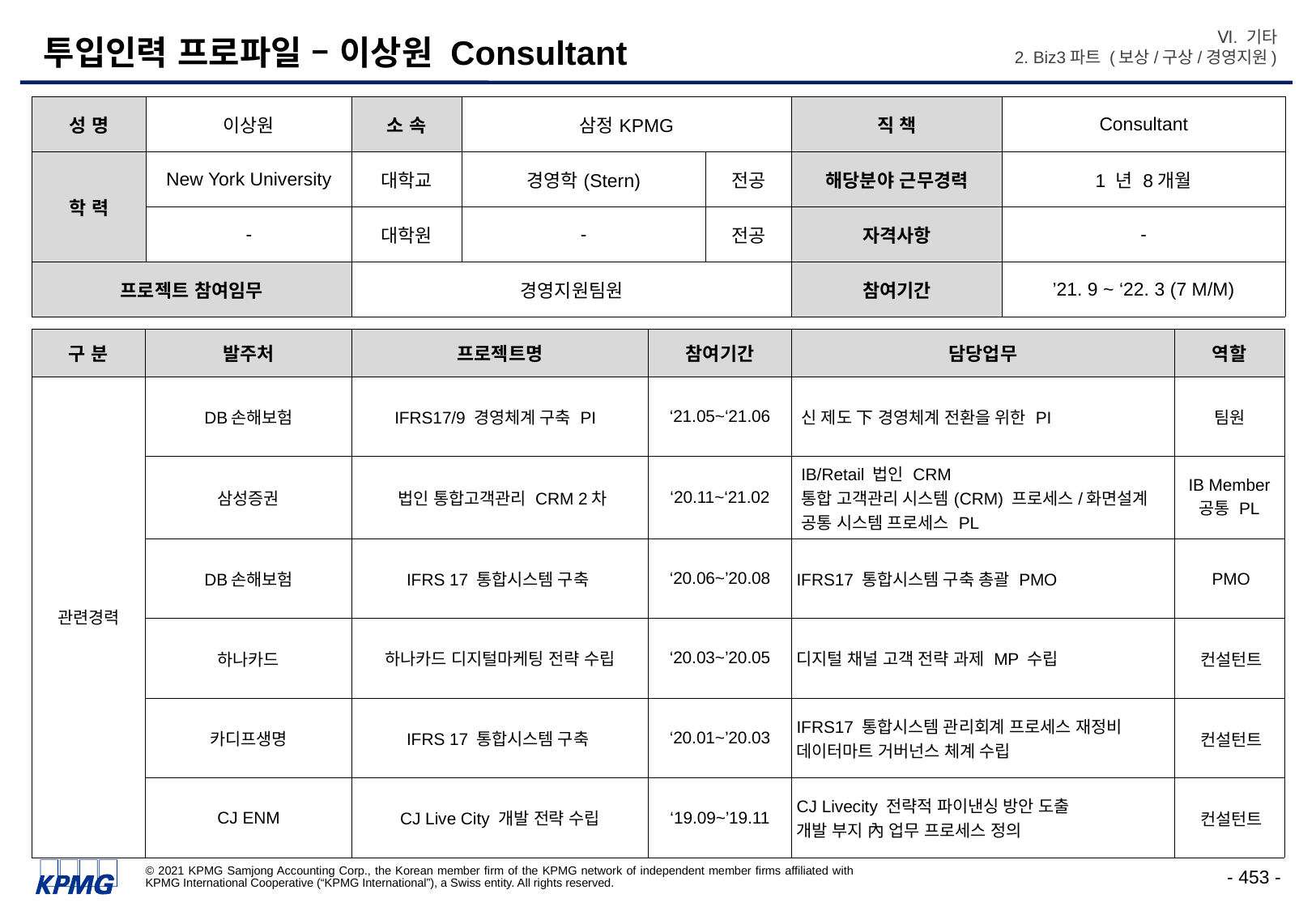

Ⅵ. 기타
2. Biz3파트 (보상/구상/경영지원)
# 투입인력 프로파일 – 이상원 Consultant
| 성 명 | 이상원 | 소 속 | 삼정KPMG |  | 직 책 | Consultant |
| --- | --- | --- | --- | --- | --- | --- |
| 학 력 | New York University | 대학교 | 경영학(Stern) | 전공 | 해당분야 근무경력 | 1 년 8개월 |
|  | - | 대학원 | - | 전공 | 자격사항 | - |
| 프로젝트 참여임무 |  | 경영지원팀원 |  |  | 참여기간 | ’21. 9 ~ ‘22. 3 (7 M/M) |
| 구 분 | 발주처 | 프로젝트명 | 참여기간 | 담당업무 | 역할 |
| --- | --- | --- | --- | --- | --- |
| 관련경력 | DB손해보험 | IFRS17/9 경영체계 구축 PI | ‘21.05~‘21.06 | 신 제도 下 경영체계 전환을 위한 PI | 팀원 |
|  | 삼성증권 | 법인 통합고객관리 CRM 2차 | ‘20.11~‘21.02 | IB/Retail 법인 CRM 통합 고객관리 시스템(CRM) 프로세스/화면설계 공통 시스템 프로세스 PL | IB Member 공통 PL |
|  | DB손해보험 | IFRS 17 통합시스템 구축 | ‘20.06~’20.08 | IFRS17 통합시스템 구축 총괄 PMO | PMO |
|  | 하나카드 | 하나카드 디지털마케팅 전략 수립 | ‘20.03~’20.05 | 디지털 채널 고객 전략 과제 MP 수립 | 컨설턴트 |
|  | 카디프생명 | IFRS 17 통합시스템 구축 | ‘20.01~’20.03 | IFRS17 통합시스템 관리회계 프로세스 재정비 데이터마트 거버넌스 체계 수립 | 컨설턴트 |
|  | CJ ENM | CJ Live City 개발 전략 수립 | ‘19.09~’19.11 | CJ Livecity 전략적 파이낸싱 방안 도출 개발 부지 內 업무 프로세스 정의 | 컨설턴트 |